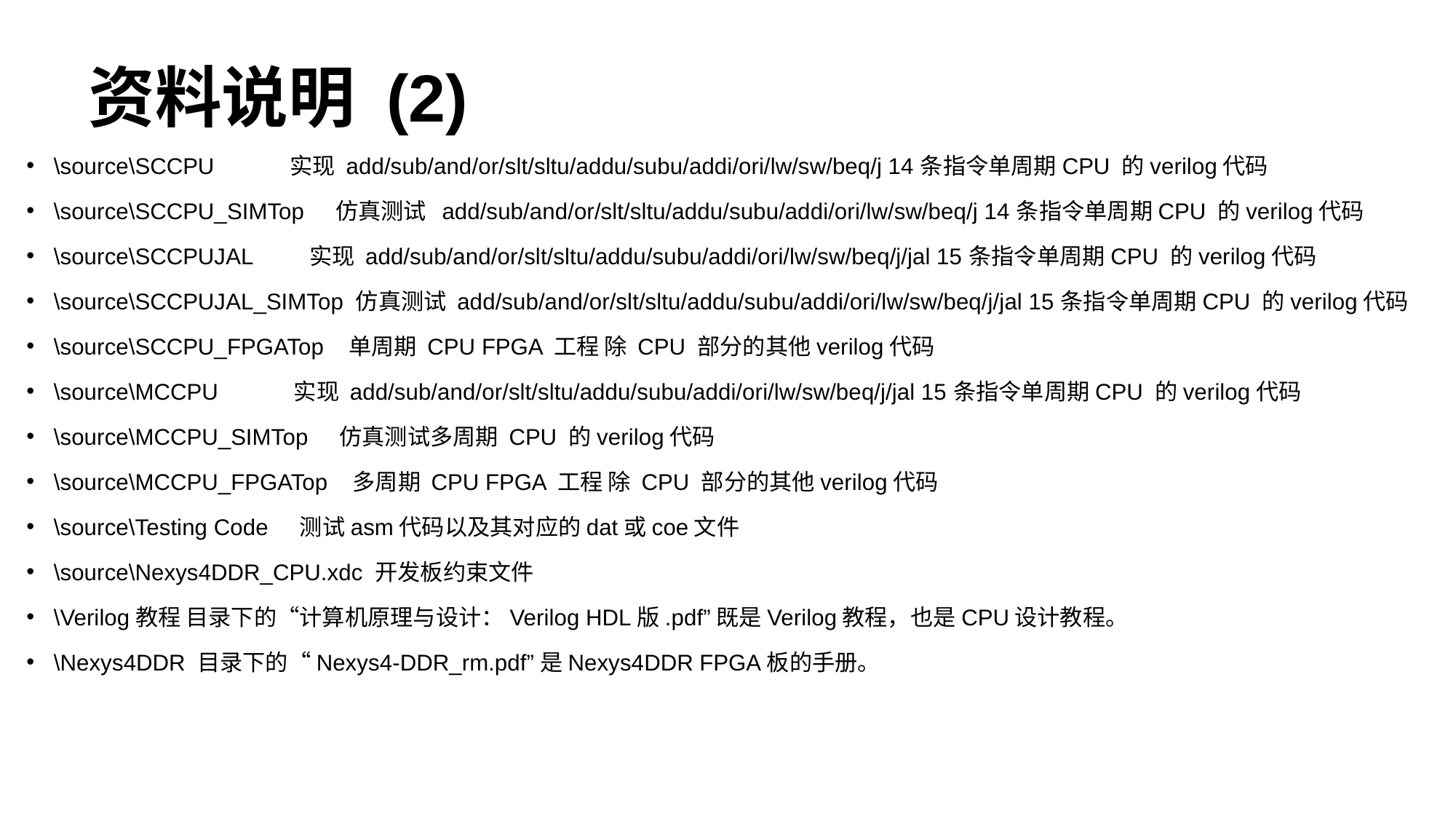

# 资料说明 (2)
\source\SCCPU           实现 add/sub/and/or/slt/sltu/addu/subu/addi/ori/lw/sw/beq/j 14条指令单周期CPU 的verilog代码
\source\SCCPU_SIMTop    仿真测试  add/sub/and/or/slt/sltu/addu/subu/addi/ori/lw/sw/beq/j 14条指令单周期CPU 的verilog代码
\source\SCCPUJAL        实现 add/sub/and/or/slt/sltu/addu/subu/addi/ori/lw/sw/beq/j/jal 15条指令单周期CPU 的verilog代码
\source\SCCPUJAL_SIMTop 仿真测试 add/sub/and/or/slt/sltu/addu/subu/addi/ori/lw/sw/beq/j/jal 15条指令单周期CPU 的verilog代码
\source\SCCPU_FPGATop   单周期 CPU FPGA 工程 除 CPU 部分的其他verilog代码
\source\MCCPU           实现 add/sub/and/or/slt/sltu/addu/subu/addi/ori/lw/sw/beq/j/jal 15条指令单周期CPU 的verilog代码
\source\MCCPU_SIMTop    仿真测试多周期 CPU 的verilog代码
\source\MCCPU_FPGATop   多周期 CPU FPGA 工程 除 CPU 部分的其他verilog代码
\source\Testing Code    测试asm代码以及其对应的dat或coe文件
\source\Nexys4DDR_CPU.xdc 开发板约束文件
\Verilog教程 目录下的“计算机原理与设计：Verilog HDL版.pdf”既是Verilog教程，也是CPU设计教程。
\Nexys4DDR 目录下的“Nexys4-DDR_rm.pdf”是Nexys4DDR FPGA板的手册。